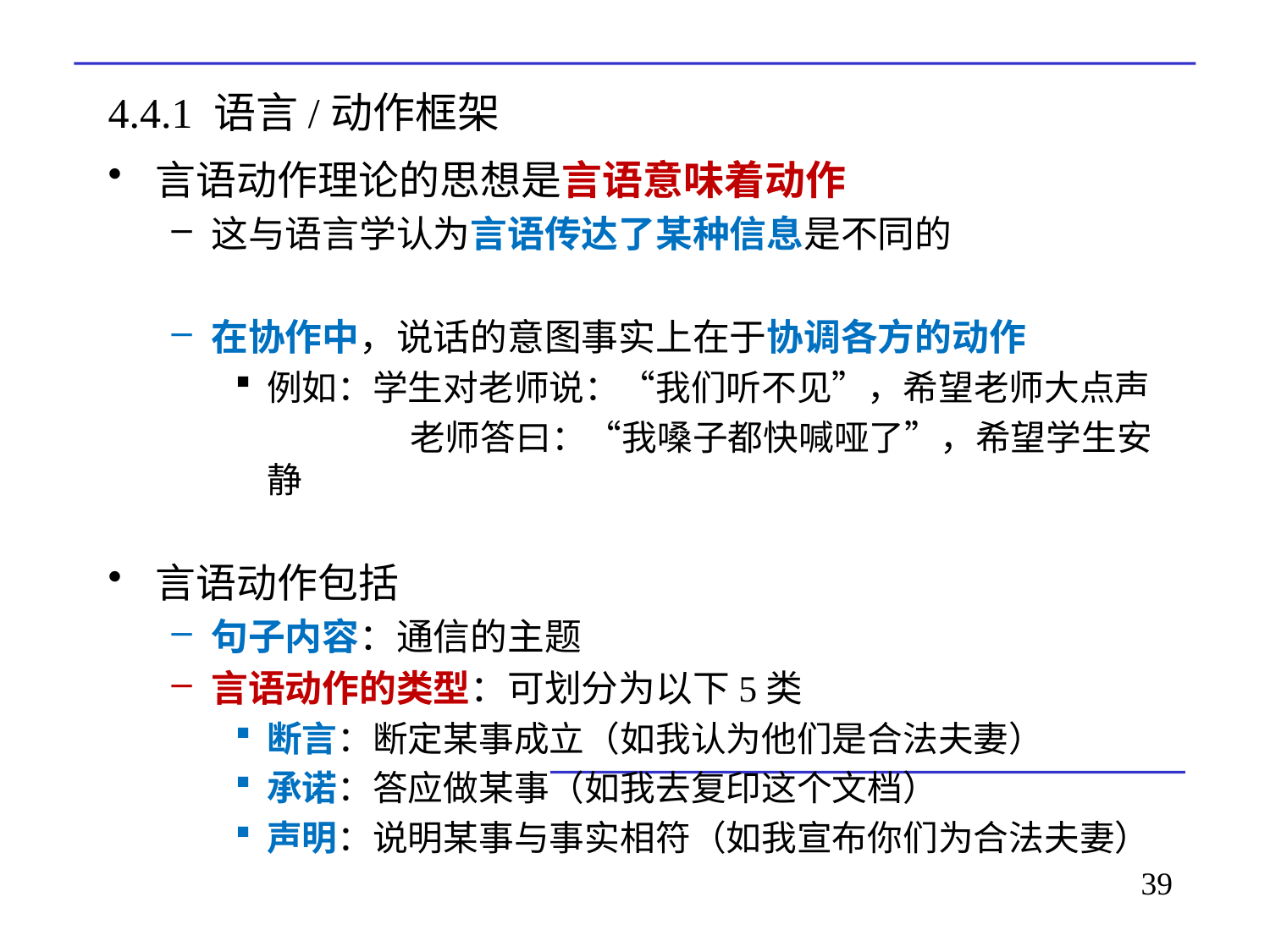

# 4.4.1 语言/动作框架
言语动作理论的思想是言语意味着动作
这与语言学认为言语传达了某种信息是不同的

在协作中，说话的意图事实上在于协调各方的动作
例如：学生对老师说：“我们听不见”，希望老师大点声
		 老师答曰：“我嗓子都快喊哑了”，希望学生安静

言语动作包括
句子内容：通信的主题
言语动作的类型：可划分为以下5类
断言：断定某事成立（如我认为他们是合法夫妻）
承诺：答应做某事（如我去复印这个文档）
声明：说明某事与事实相符（如我宣布你们为合法夫妻）
39